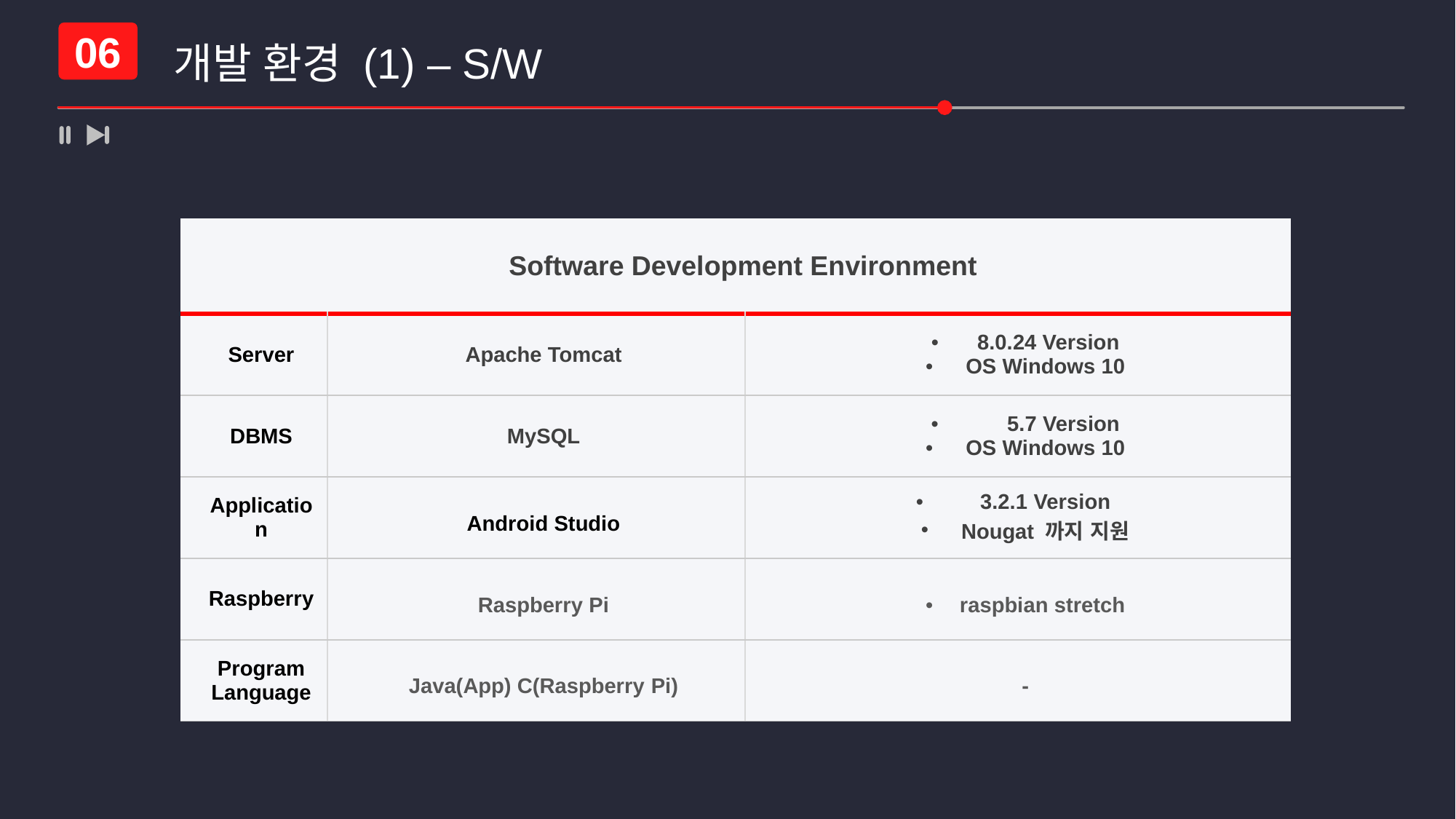

개발 환경 (1) – S/W
06

| Software Development Environment |  |  |
| --- | --- | --- |
| Server | Apache Tomcat | 8.0.24 Version OS Windows 10 |
| DBMS | MySQL | 5.7 Version OS Windows 10 |
| Application | Android Studio | 3.2.1 Version Nougat 까지 지원 |
| Raspberry | Raspberry Pi | raspbian stretch |
| Program Language | Java(App) C(Raspberry Pi) | - |